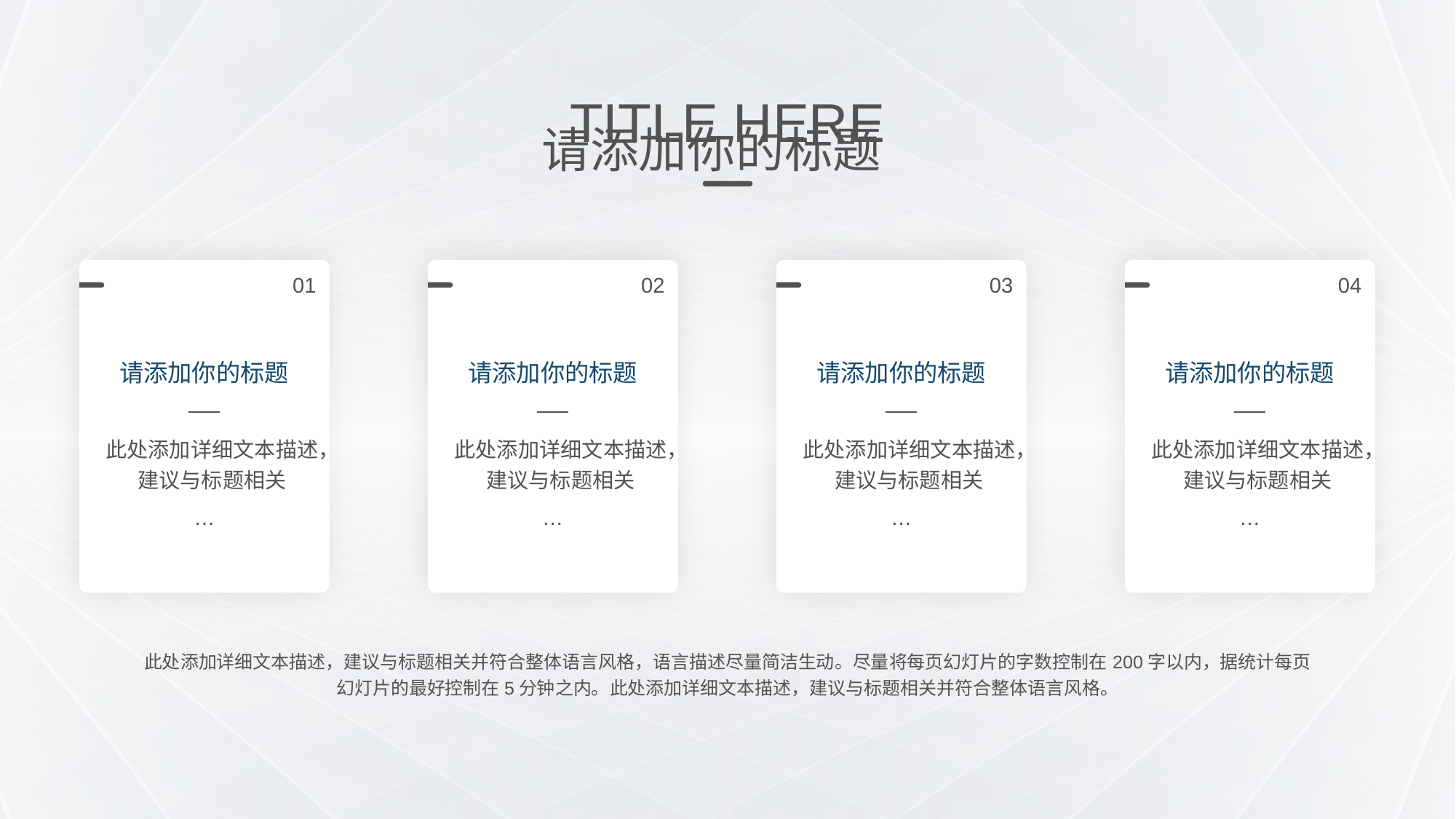

TITLE HERE
请添加你的标题

01
02
03
04

请添加你的标题
请添加你的标题
请添加你的标题
请添加你的标题
此处添加详细文本描述，建议与标题相关
此处添加详细文本描述，建议与标题相关
此处添加详细文本描述，建议与标题相关
此处添加详细文本描述，建议与标题相关
…
…
…
…
此处添加详细文本描述，建议与标题相关并符合整体语言风格，语言描述尽量简洁生动。尽量将每页幻灯片的字数控制在200字以内，据统计每页幻灯片的最好控制在5分钟之内。此处添加详细文本描述，建议与标题相关并符合整体语言风格。